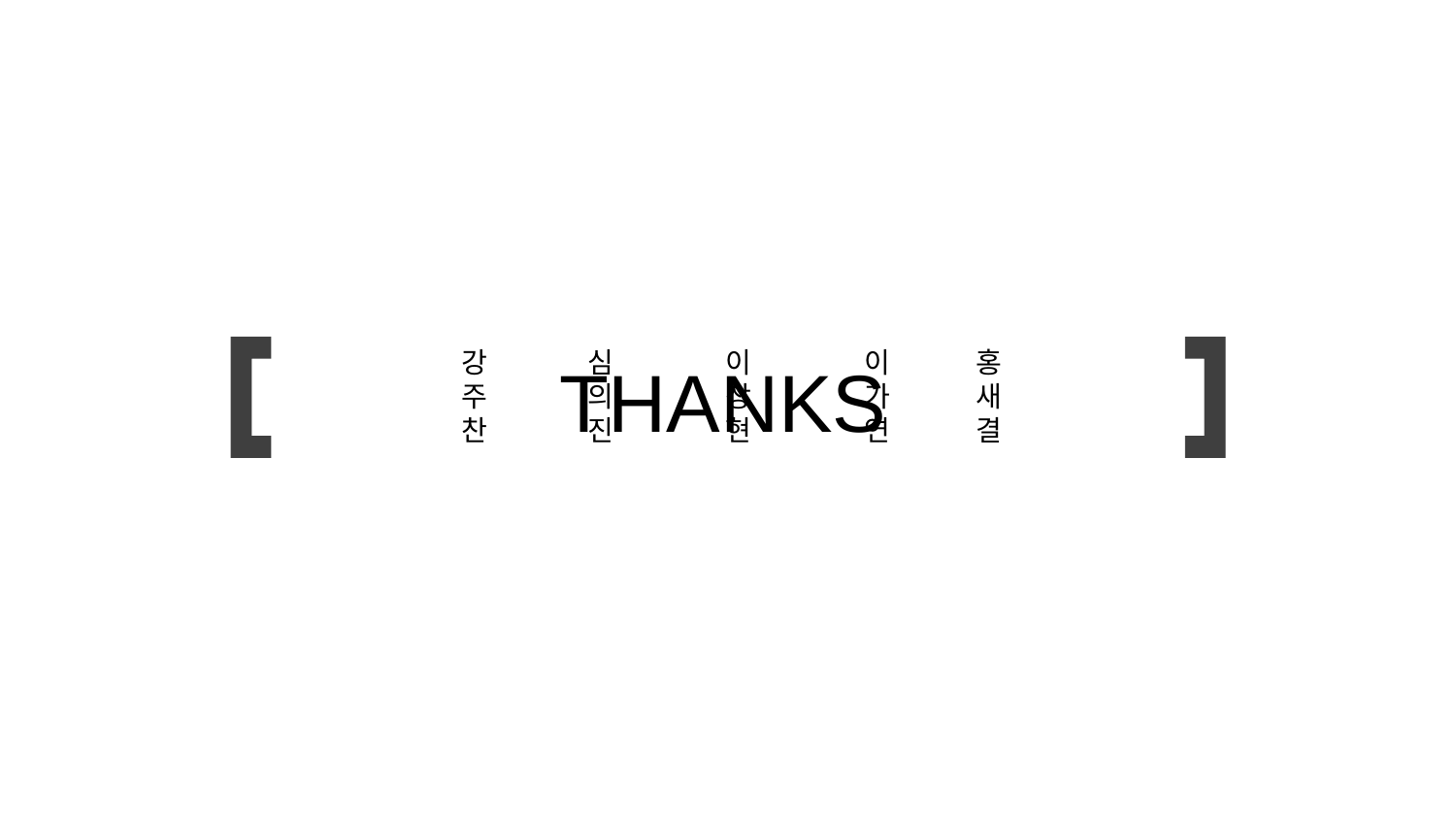

강
주
찬
심
의
진
이
창
현
이
가
연
홍
새
결

THANKS